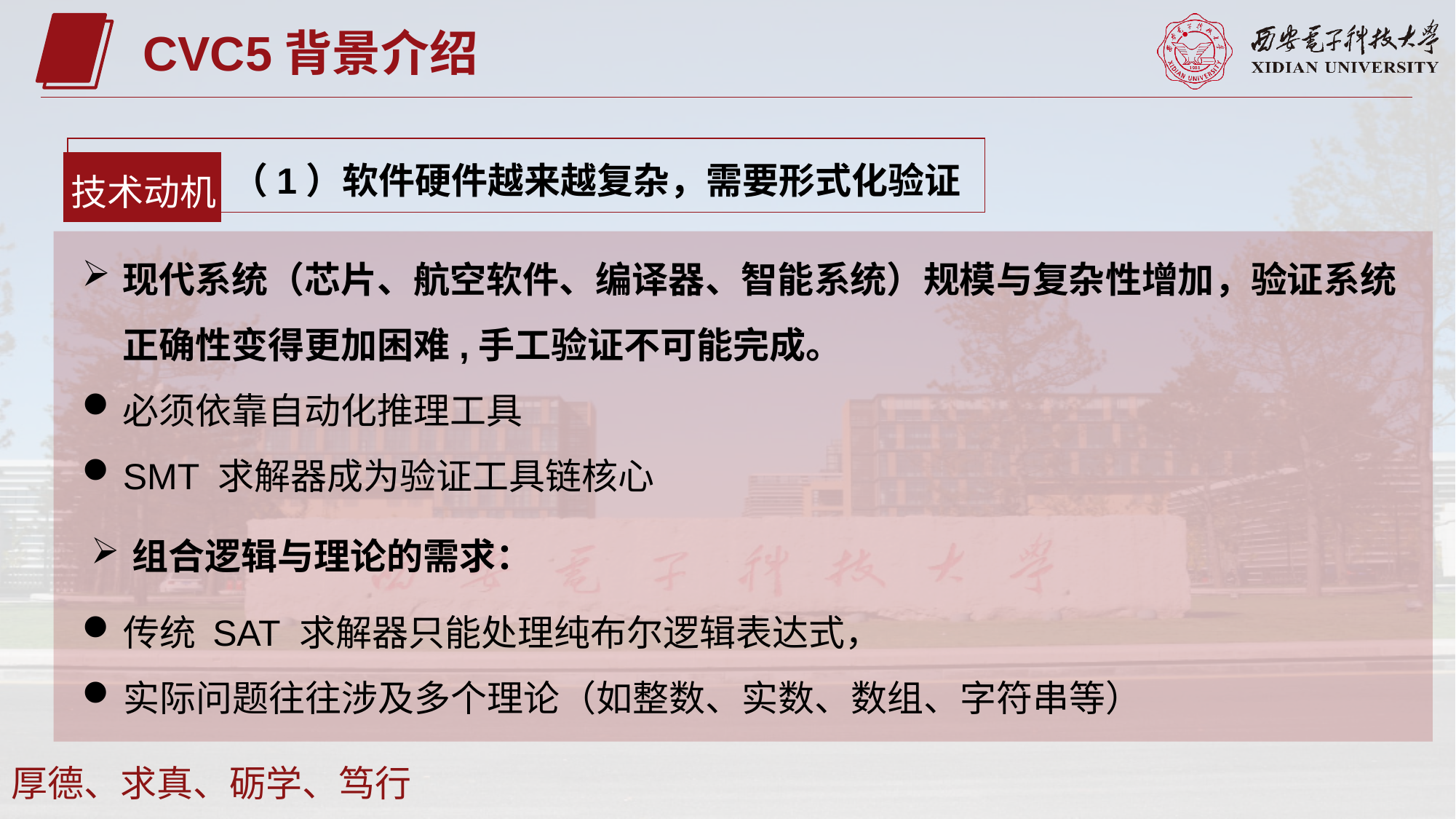

CVC5背景介绍

（1）软件硬件越来越复杂，需要形式化验证
技术动机

现代系统（芯片、航空软件、编译器、智能系统）规模与复杂性增加，验证系统正确性变得更加困难,手工验证不可能完成。
必须依靠自动化推理工具
SMT 求解器成为验证工具链核心

组合逻辑与理论的需求：
传统 SAT 求解器只能处理纯布尔逻辑表达式，
实际问题往往涉及多个理论（如整数、实数、数组、字符串等）